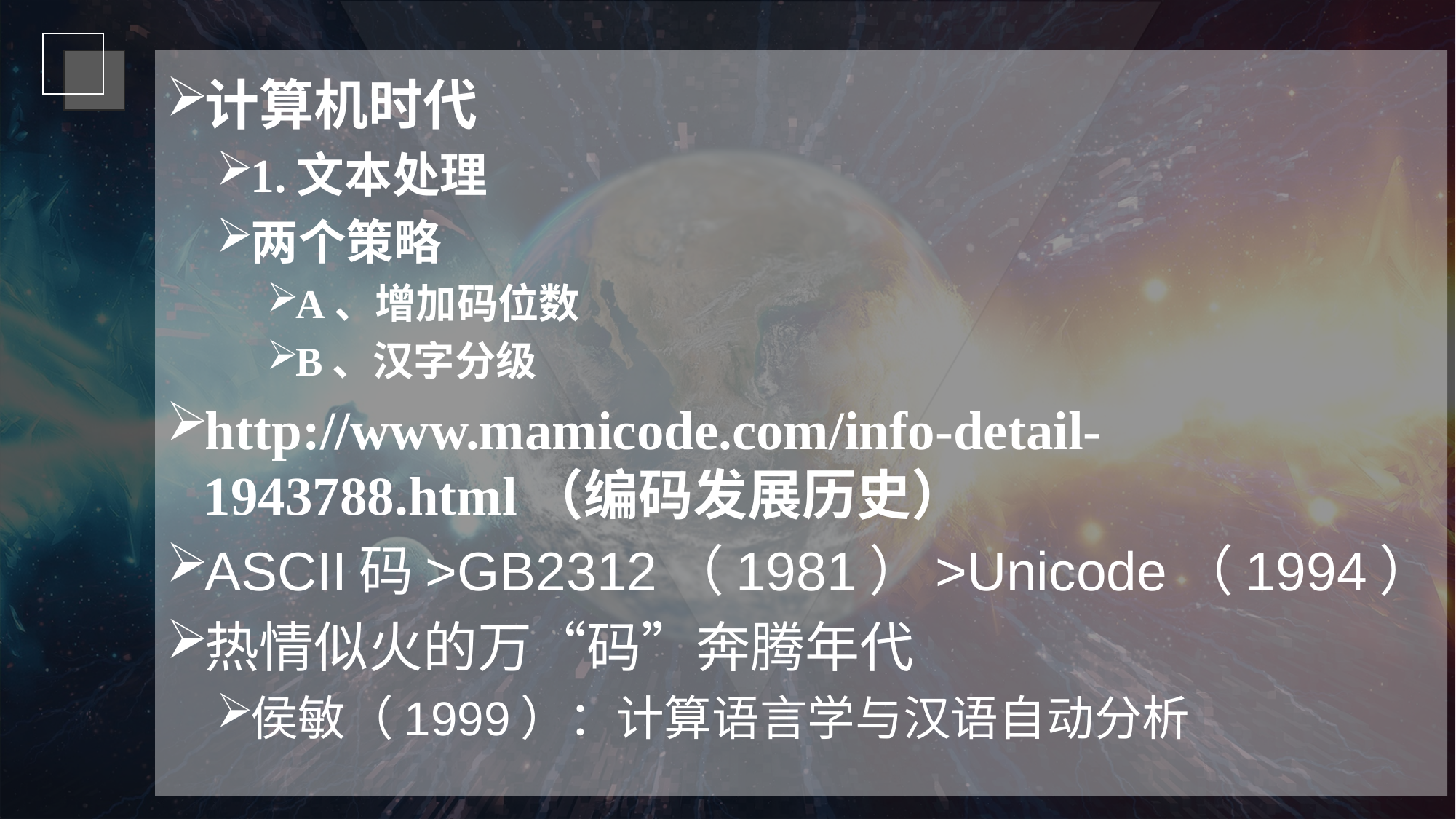

计算机时代
1.文本处理
两个策略
A、增加码位数
B、汉字分级
http://www.mamicode.com/info-detail-1943788.html（编码发展历史）
ASCII码>GB2312（1981）>Unicode（1994）
热情似火的万“码”奔腾年代
侯敏（1999）：计算语言学与汉语自动分析